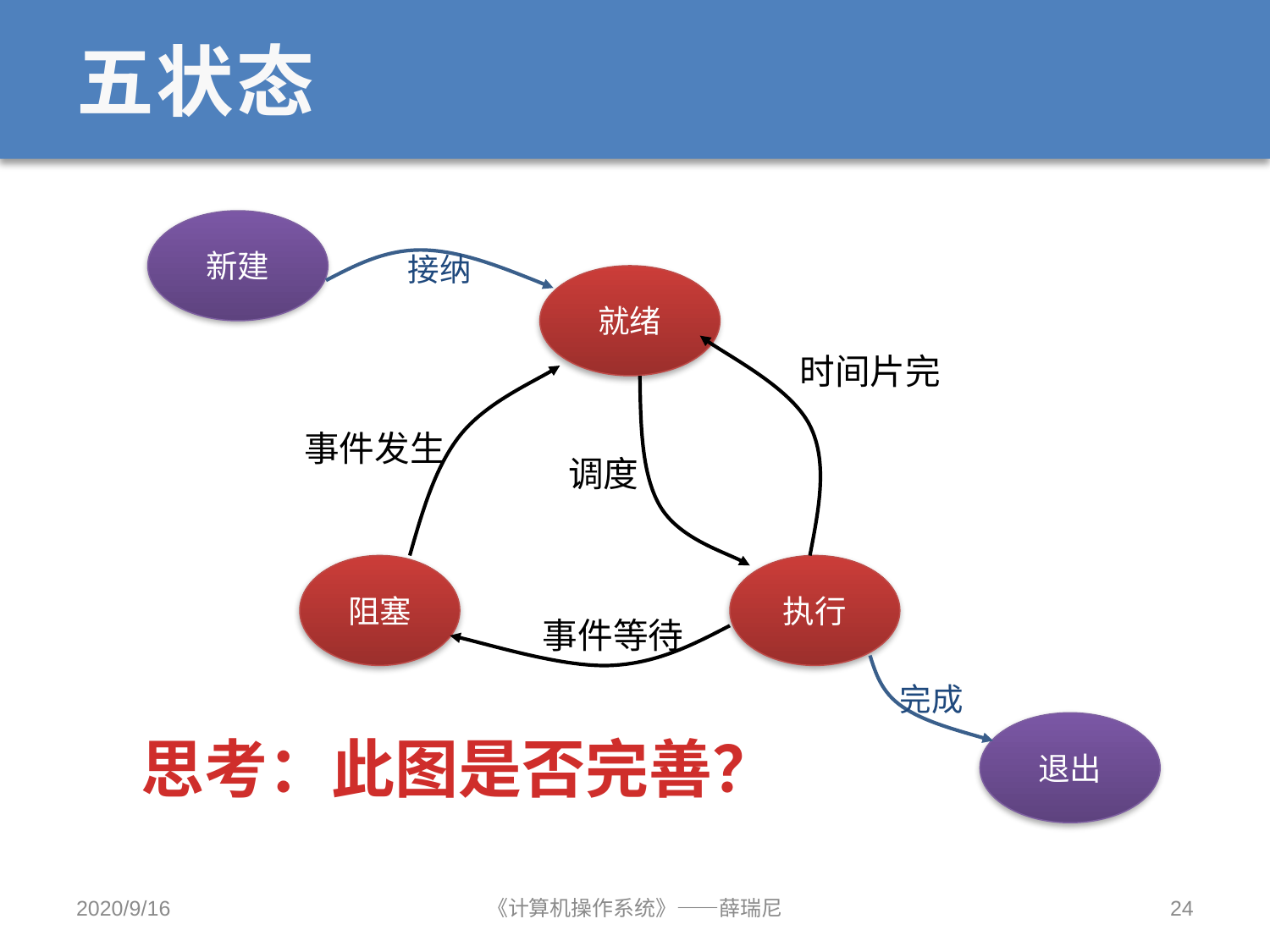

# 五状态
新建
接纳
就绪

时间片完

事件发生
调度
阻塞
执行
事件等待

完成
退出
思考：此图是否完善？
2020/9/16
《计算机操作系统》——薛瑞尼
24